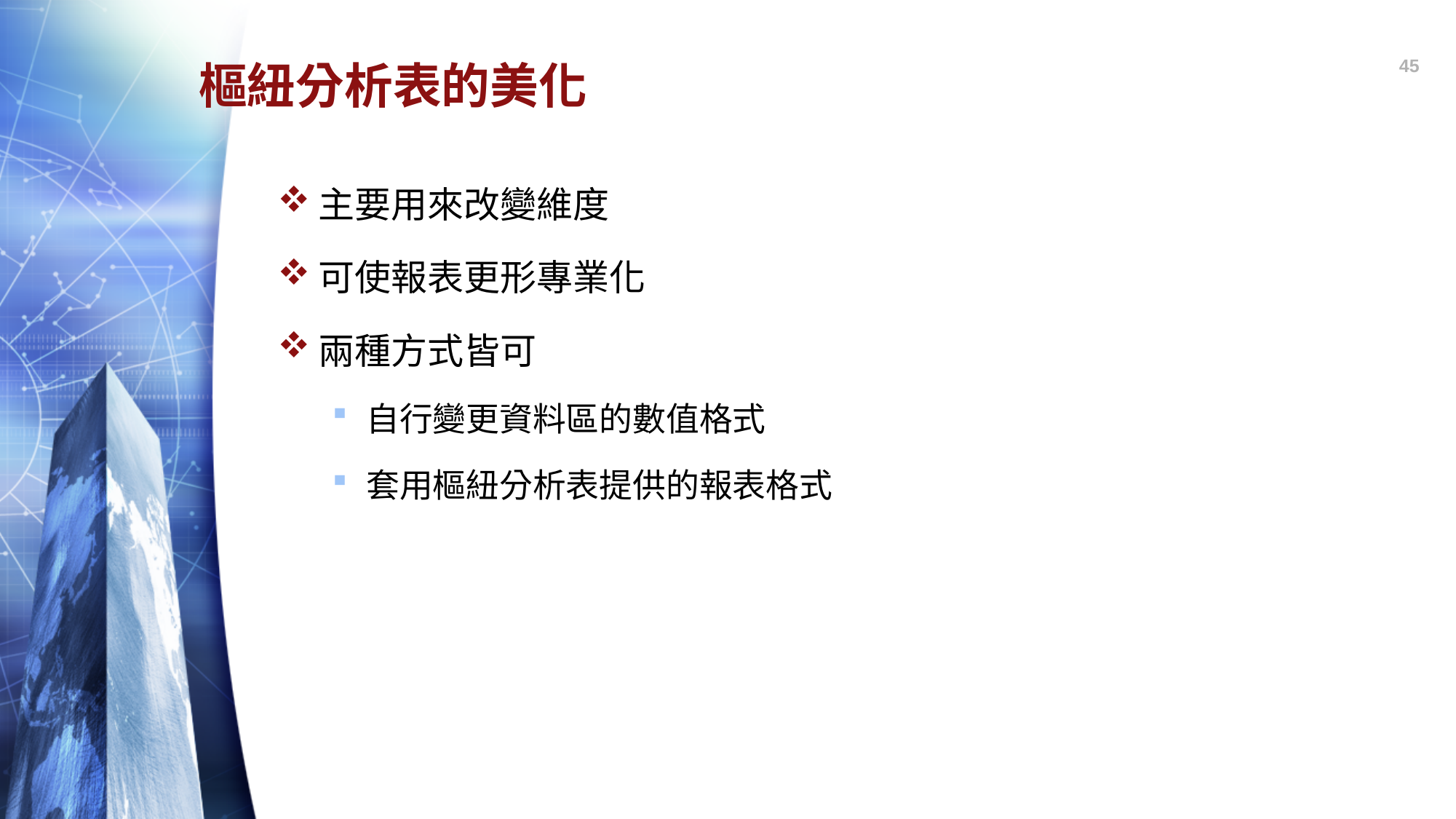

45
# 樞紐分析表的美化
主要用來改變維度
可使報表更形專業化
兩種方式皆可
自行變更資料區的數值格式
套用樞紐分析表提供的報表格式